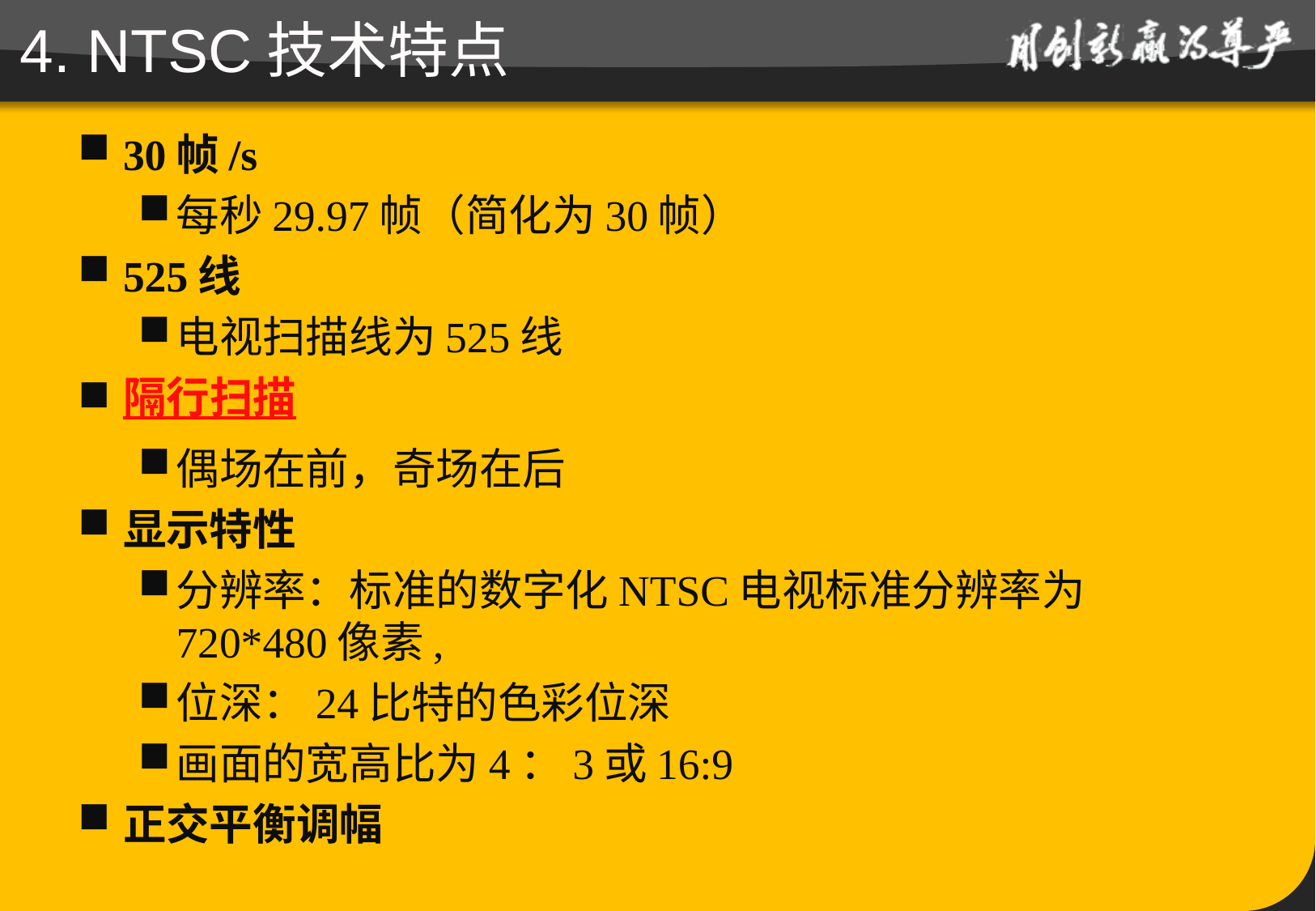

# 4. NTSC技术特点
30帧/s
每秒29.97帧（简化为30帧）
525线
电视扫描线为525线
隔行扫描
偶场在前，奇场在后
显示特性
分辨率：标准的数字化NTSC电视标准分辨率为720*480像素,
位深：24比特的色彩位深
画面的宽高比为4：3或16:9
正交平衡调幅